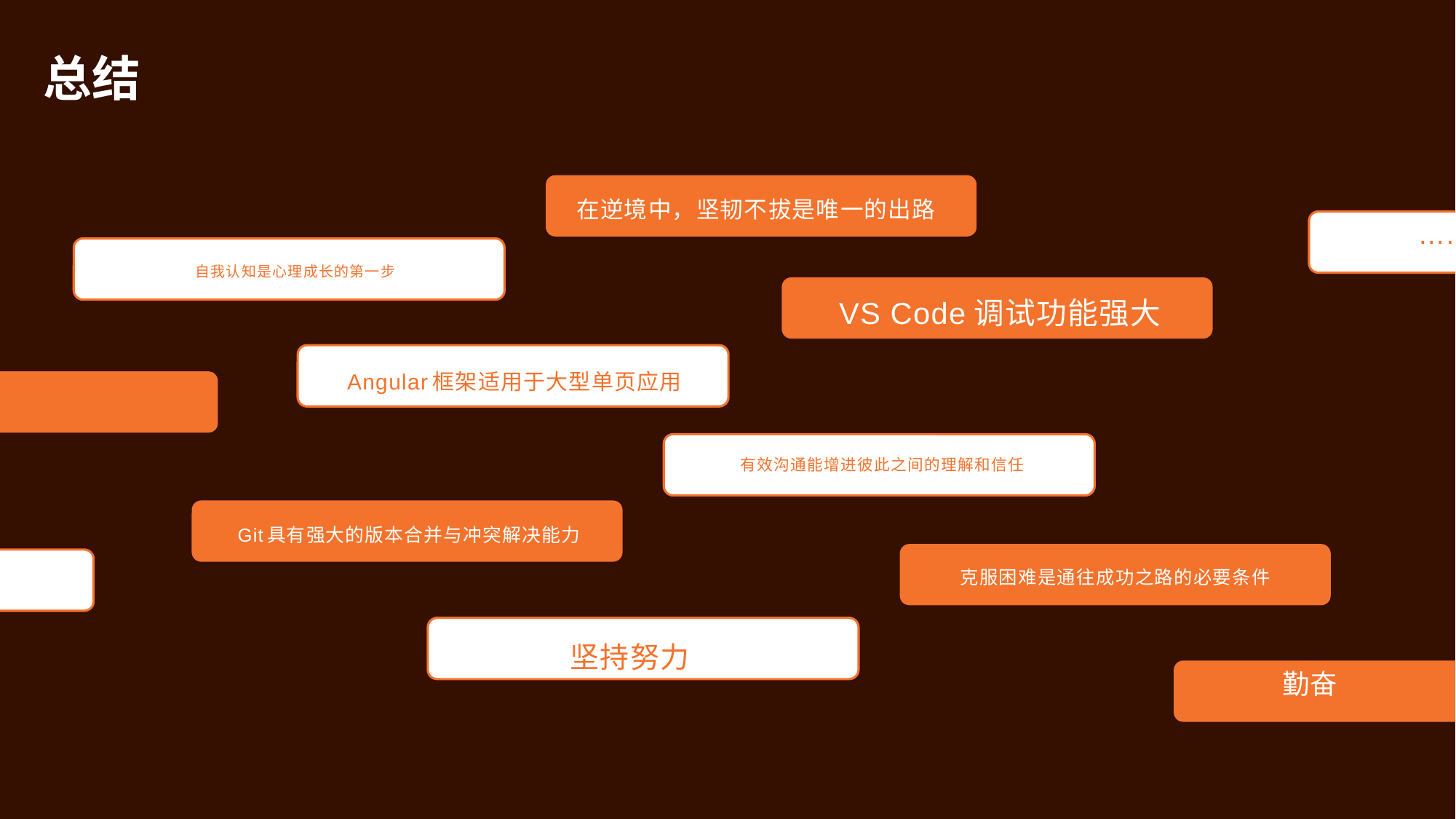

总结

在逆境中，坚韧不拔是唯一的出路

…….

 自我认知是心理成长的第一步

 VS Code调试功能强大

 Angular框架适用于大型单页应用

……

 有效沟通能增进彼此之间的理解和信任

 Git具有强大的版本合并与冲突解决能力

…….
克服困难是通往成功之路的必要条件

坚持努力

勤奋